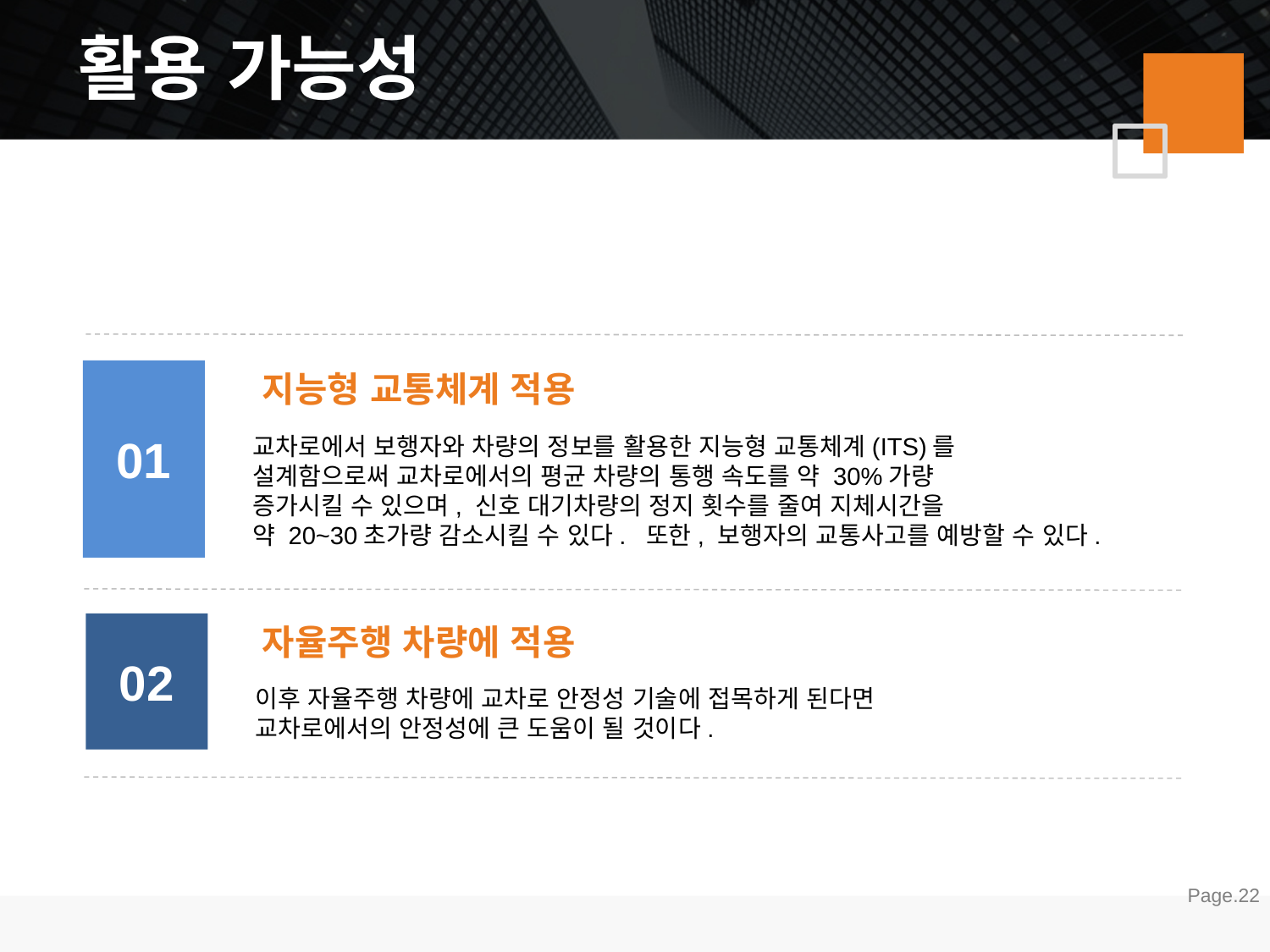

활용 가능성
01
지능형 교통체계 적용
교차로에서 보행자와 차량의 정보를 활용한 지능형 교통체계(ITS)를
설계함으로써 교차로에서의 평균 차량의 통행 속도를 약 30%가량
증가시킬 수 있으며, 신호 대기차량의 정지 횟수를 줄여 지체시간을
약 20~30초가량 감소시킬 수 있다.  또한, 보행자의 교통사고를 예방할 수 있다.
02
자율주행 차량에 적용
이후 자율주행 차량에 교차로 안정성 기술에 접목하게 된다면
교차로에서의 안정성에 큰 도움이 될 것이다.
Page.22